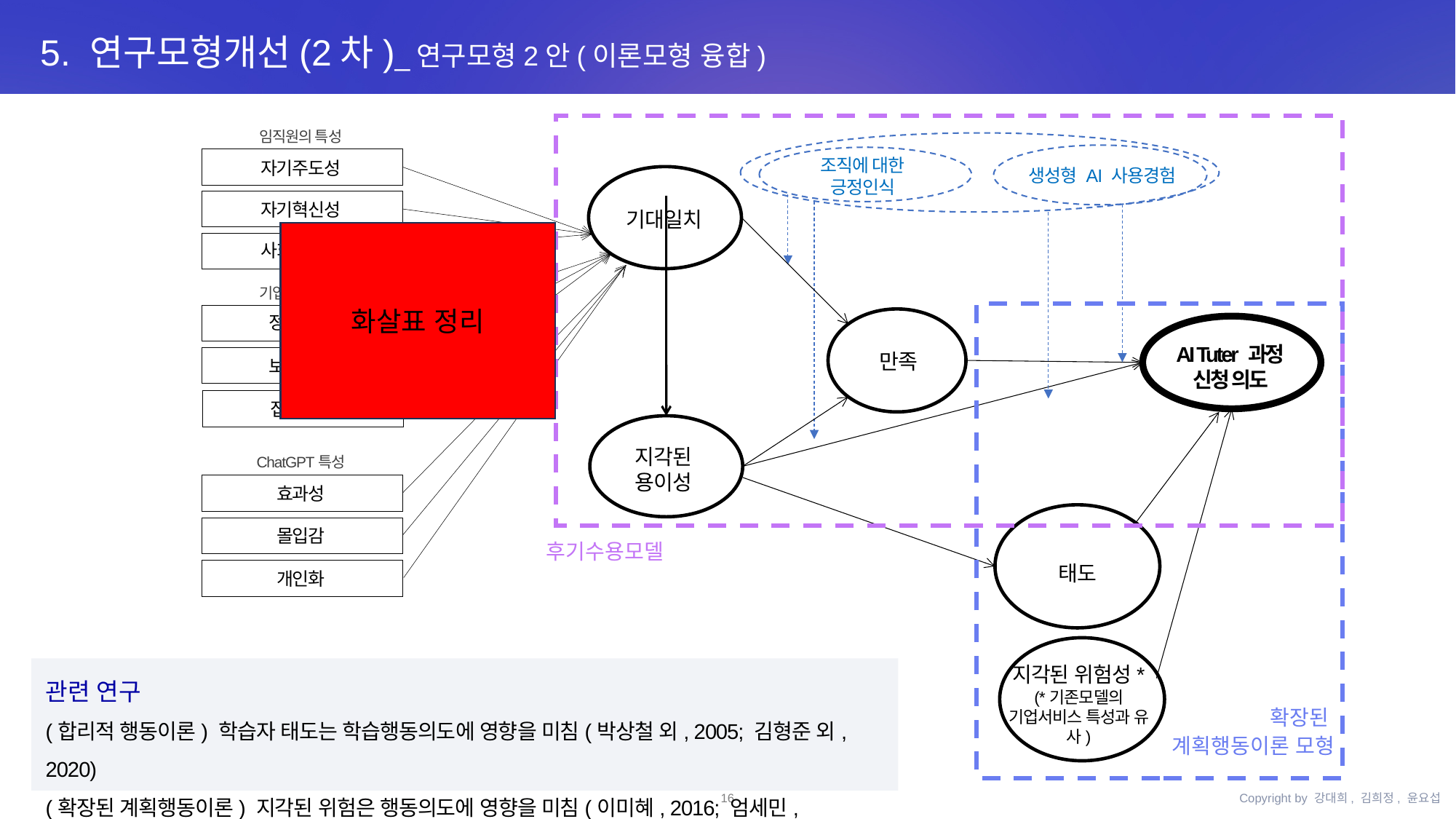

5. 연구모형개선(2차)_연구모형2안(이론모형 융합)

임직원의 특성

자기주도성

자기혁신성

사회적영향

생성형 AI 사용경험

조직에 대한
긍정인식

기대일치

AI Tuter 과정
신청 의도
만족
화살표 정리
기업교육 특성

정보품질

보안신뢰

접근환경

지각된
용이성
ChatGPT특성

효과성

몰입감

개인화

태도
후기수용모델

관련 연구
(합리적 행동이론) 학습자 태도는 학습행동의도에 영향을 미침(박상철 외, 2005; 김형준 외, 2020)
(확장된 계획행동이론) 지각된 위험은 행동의도에 영향을 미침(이미혜, 2016; 엄세민, 2022)

지각된 위험성*
(*기존모델의 기업서비스 특성과 유사)
확장된
계획행동이론 모형